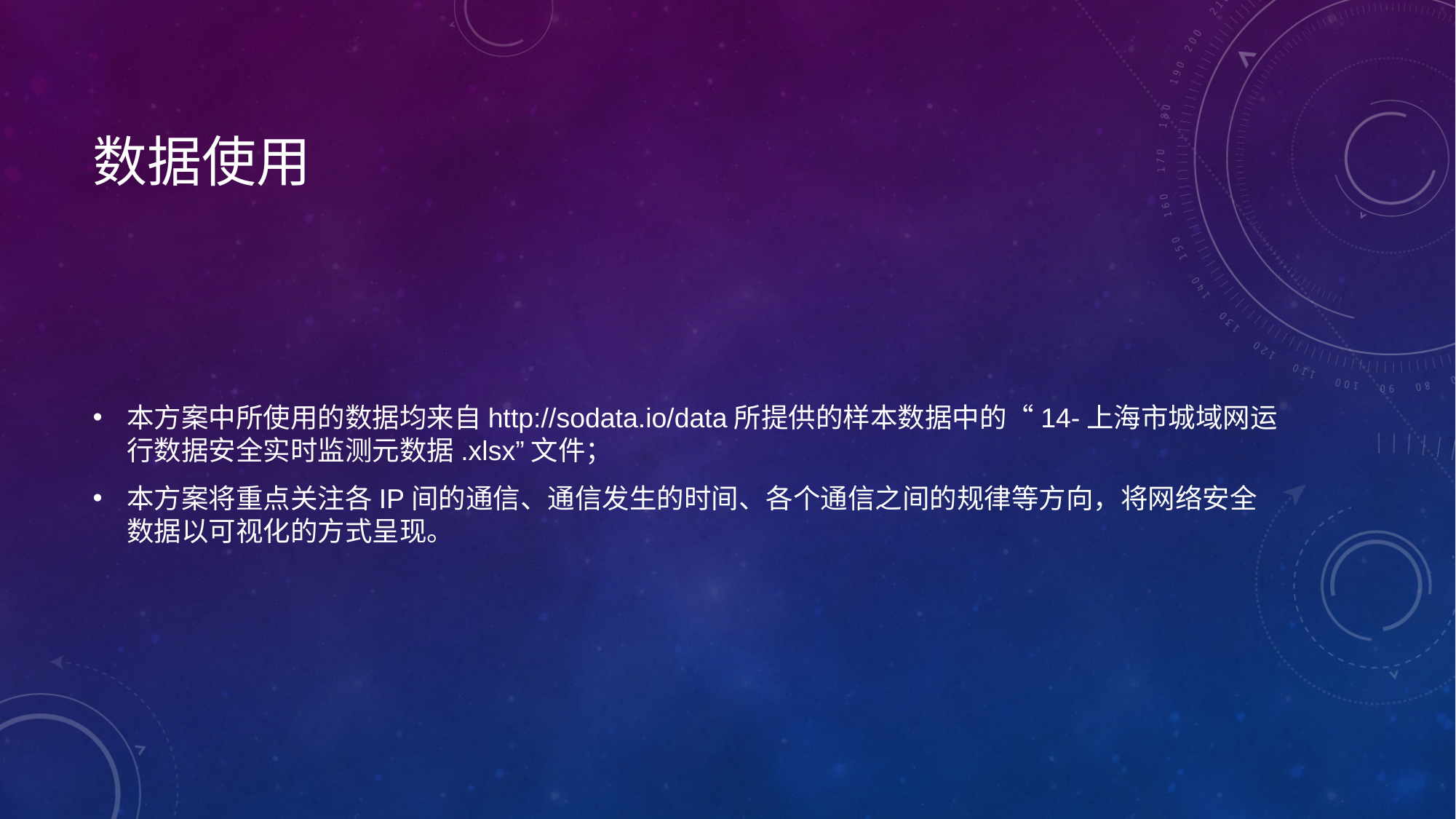

# 数据使用
本方案中所使用的数据均来自http://sodata.io/data所提供的样本数据中的“14-上海市城域网运行数据安全实时监测元数据.xlsx”文件；
本方案将重点关注各IP间的通信、通信发生的时间、各个通信之间的规律等方向，将网络安全数据以可视化的方式呈现。